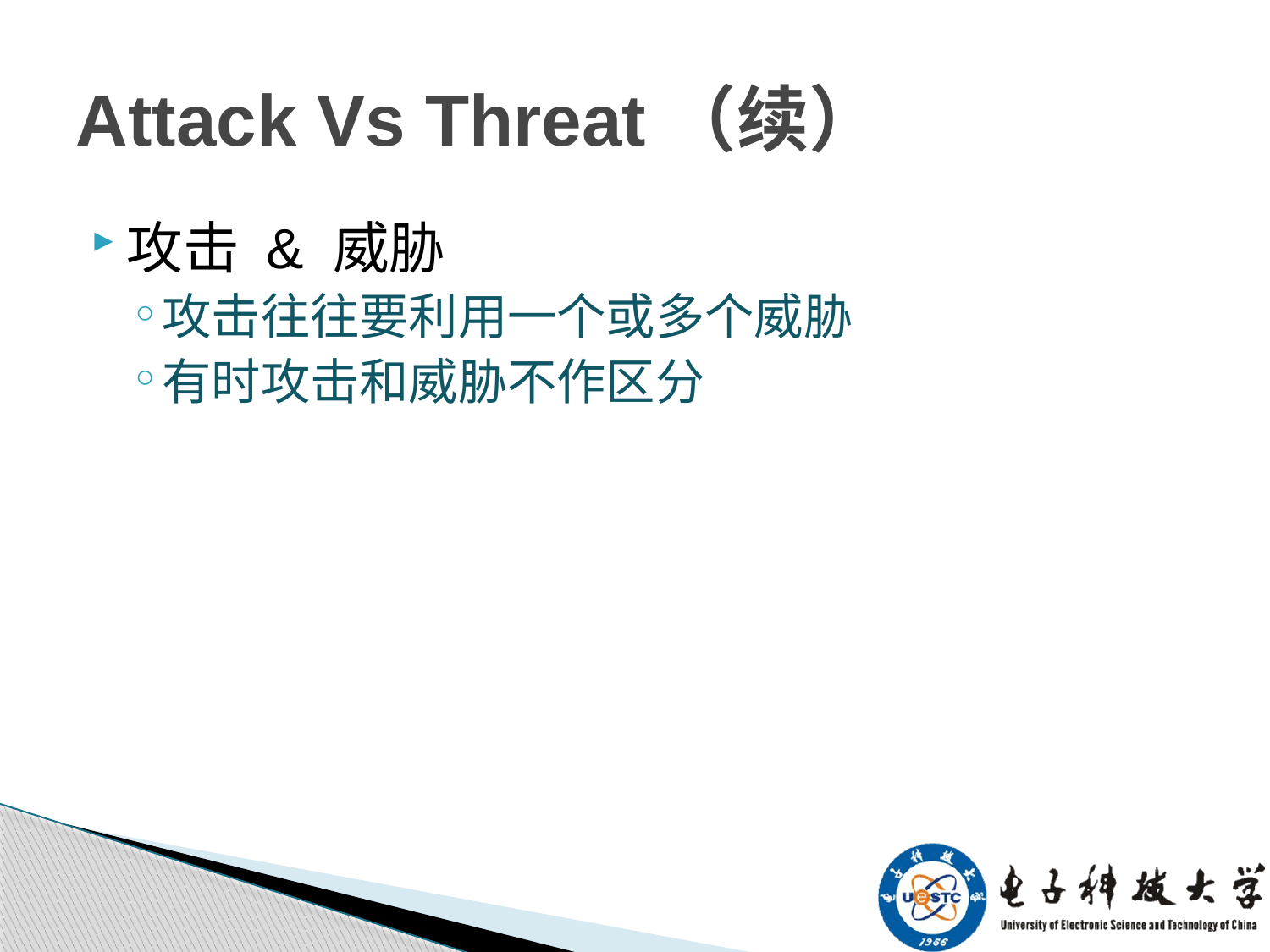

# Attack Vs Threat（续）
攻击 & 威胁
攻击往往要利用一个或多个威胁
有时攻击和威胁不作区分